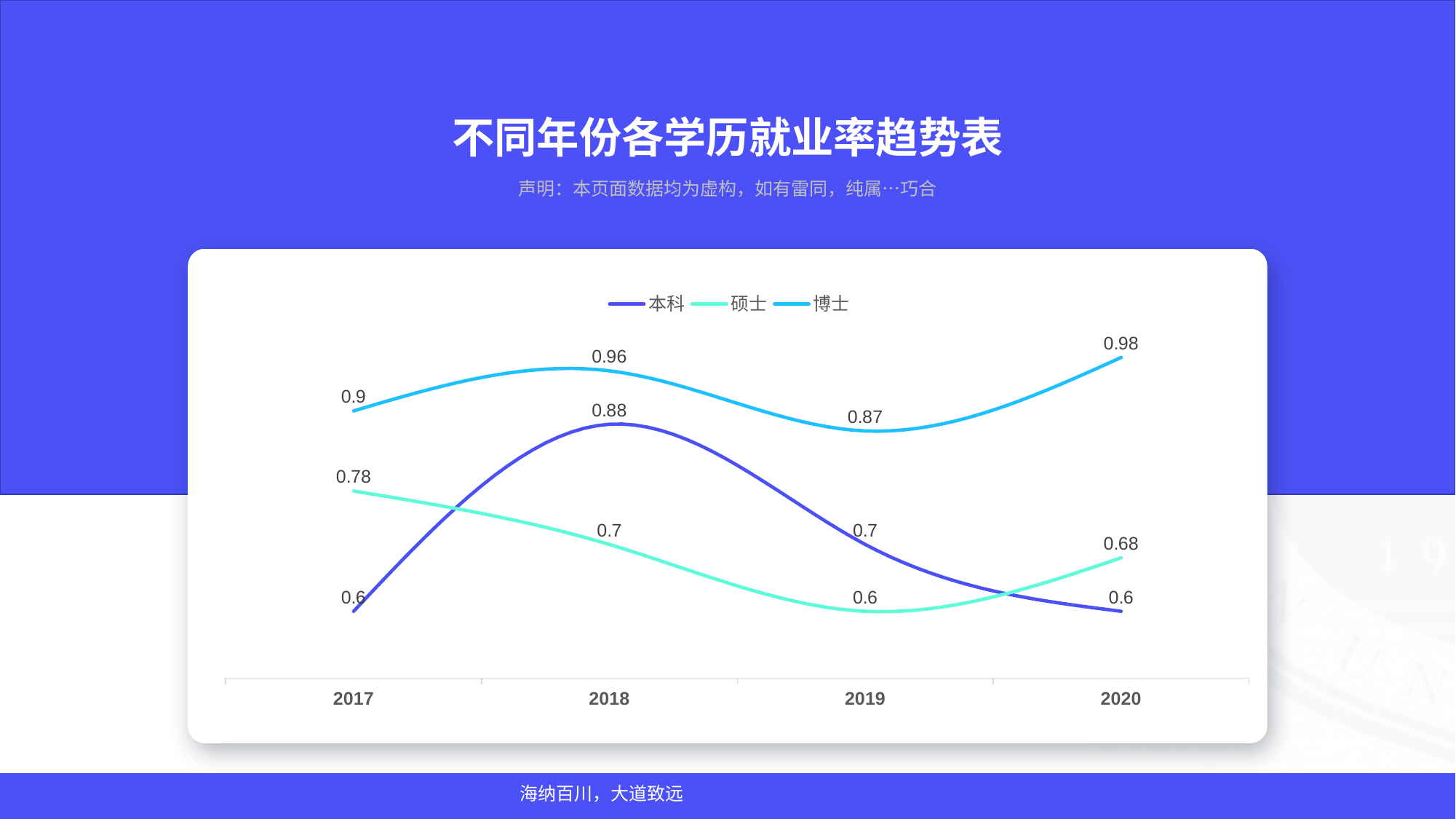

不同年份各学历就业率趋势表
声明：本页面数据均为虚构，如有雷同，纯属…巧合

### Chart

| Category | 本科 | 硕士 | 博士 |
|---|---|---|---|
| 2017 | 0.6 | 0.78 | 0.9 |
| 2018 | 0.88 | 0.7 | 0.96 |
| 2019 | 0.7 | 0.6 | 0.87 |
| 2020 | 0.6 | 0.68 | 0.98 |